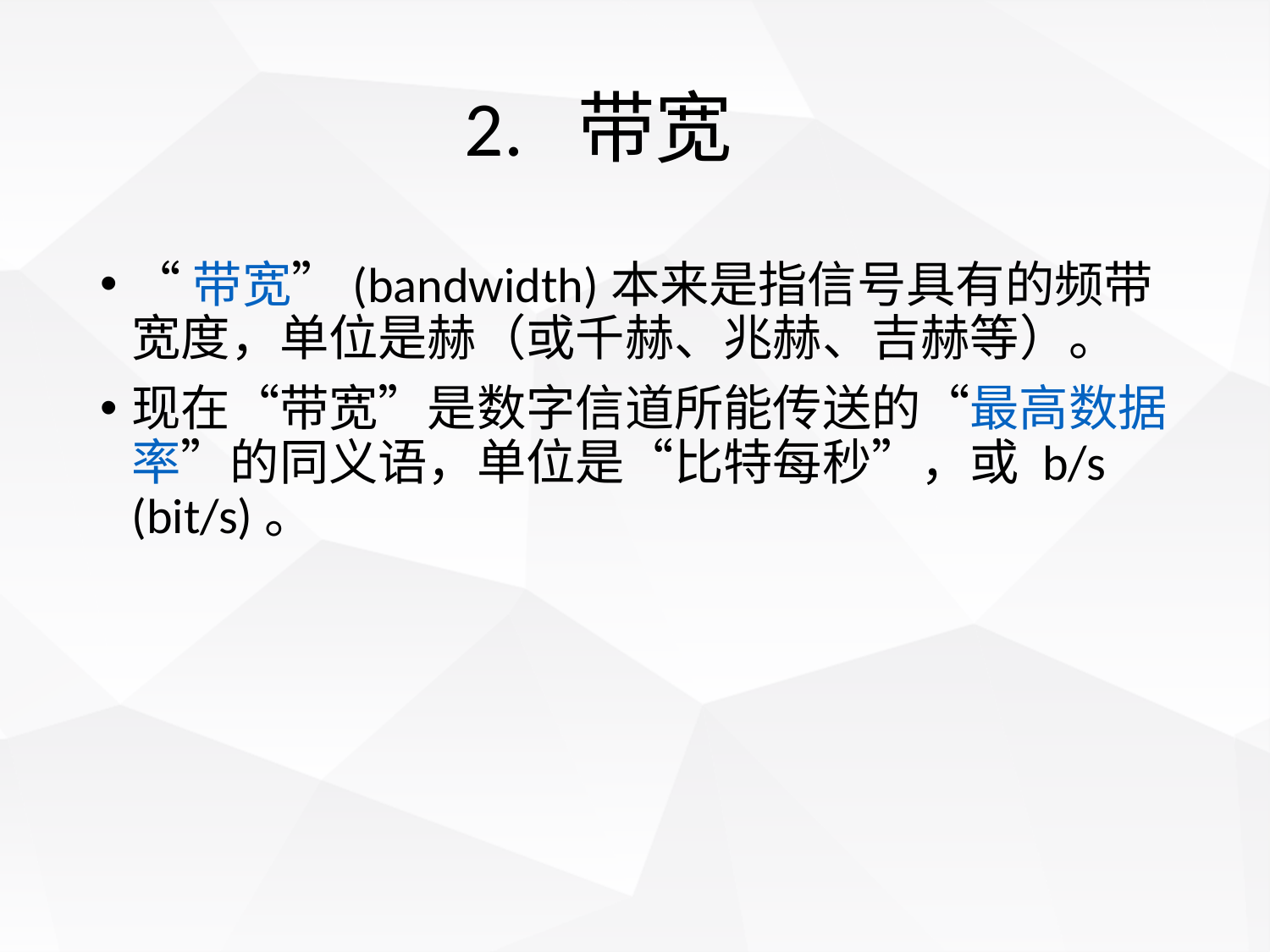

# 2.  带宽
“带宽”(bandwidth)本来是指信号具有的频带宽度，单位是赫（或千赫、兆赫、吉赫等）。
现在“带宽”是数字信道所能传送的“最高数据率”的同义语，单位是“比特每秒”，或 b/s (bit/s)。